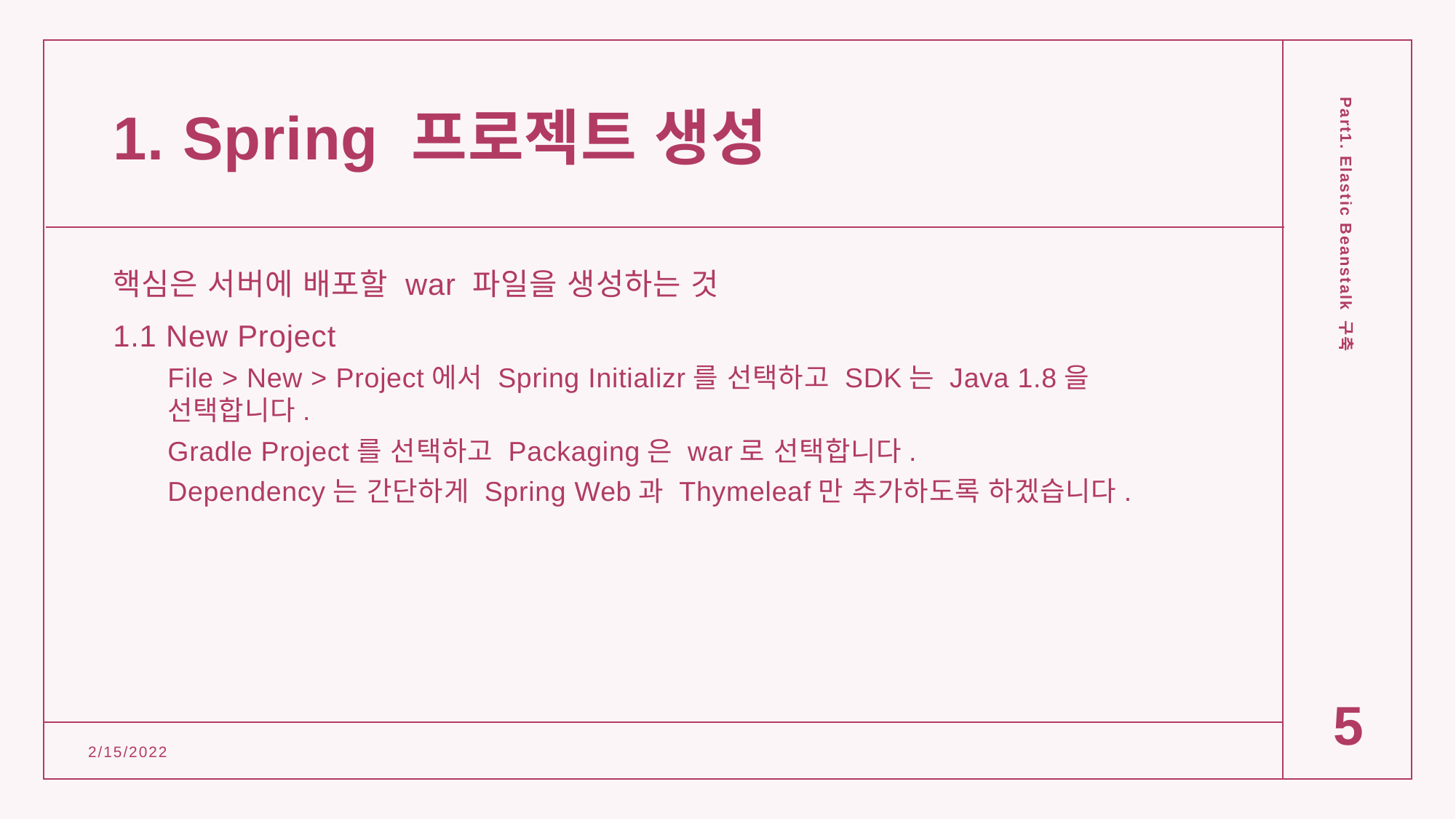

# 1. Spring 프로젝트 생성
핵심은 서버에 배포할 war 파일을 생성하는 것
1.1 New Project
File > New > Project에서 Spring Initializr를 선택하고 SDK는 Java 1.8을 선택합니다.
Gradle Project를 선택하고 Packaging은 war로 선택합니다.
Dependency는 간단하게 Spring Web과 Thymeleaf만 추가하도록 하겠습니다.
Part1. Elastic Beanstalk 구축
5
2/15/2022